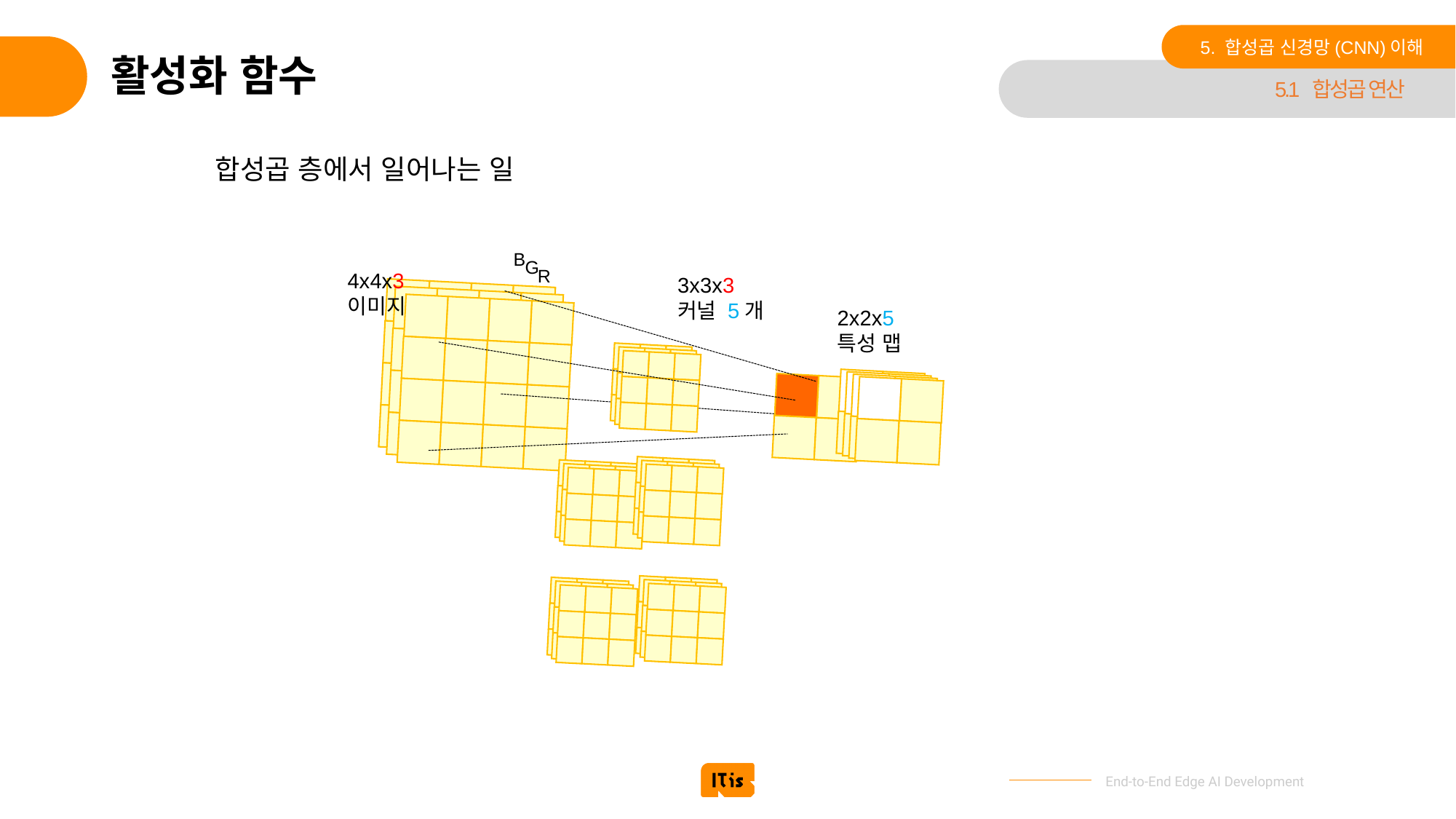

5. 합성곱 신경망(CNN)이해
# 활성화 함수
5.1  합성곱 연산

합성곱 층에서 일어나는 일
B
G
R
4x4x3
이미지
3x3x3
커널 5개

2x2x5
특성 맵